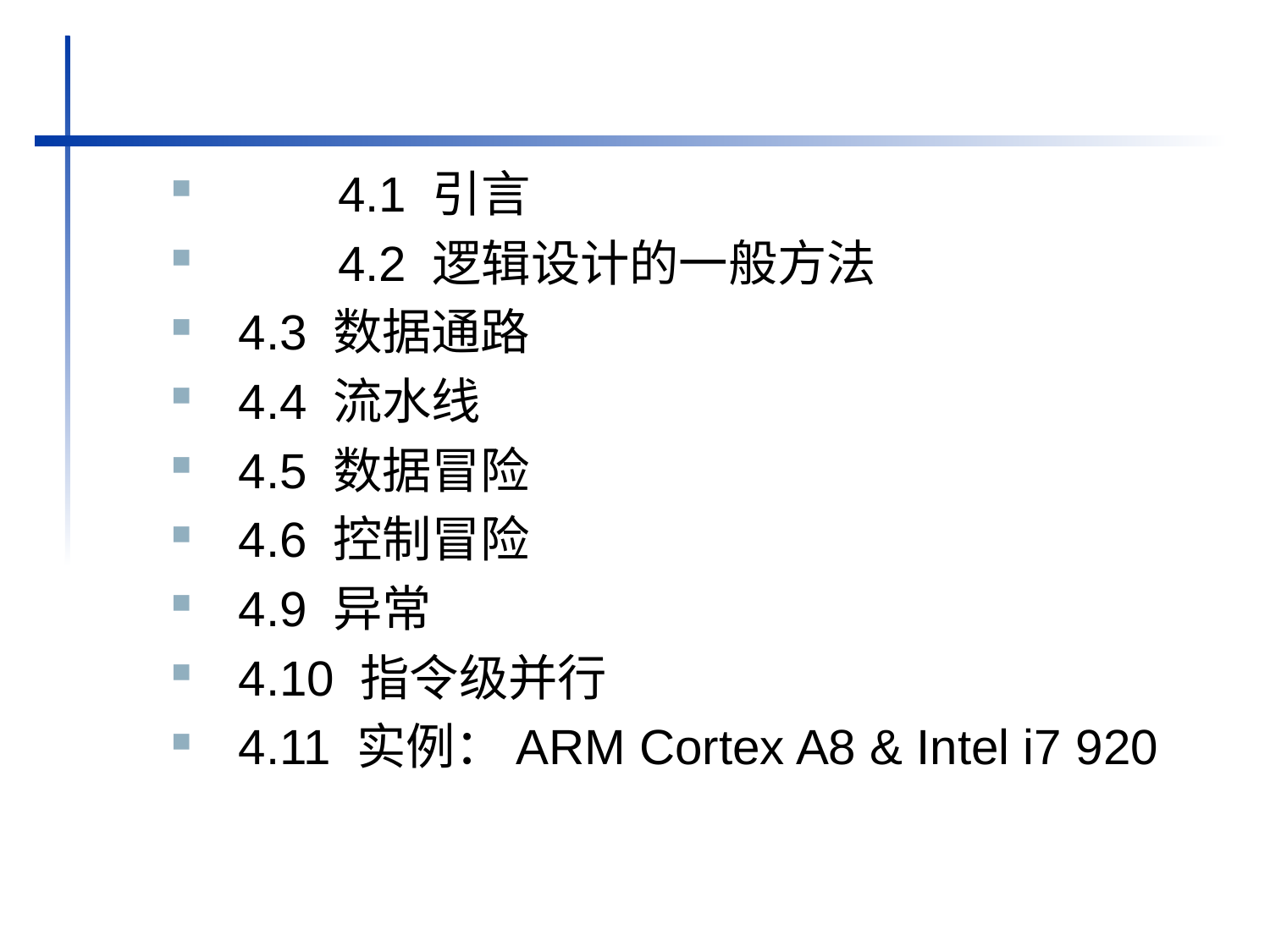

4.1 引言
	4.2 逻辑设计的一般方法
  4.3 数据通路
  4.4 流水线
  4.5 数据冒险
  4.6 控制冒险
  4.9 异常
  4.10 指令级并行
  4.11 实例：ARM Cortex A8 & Intel i7 920

2